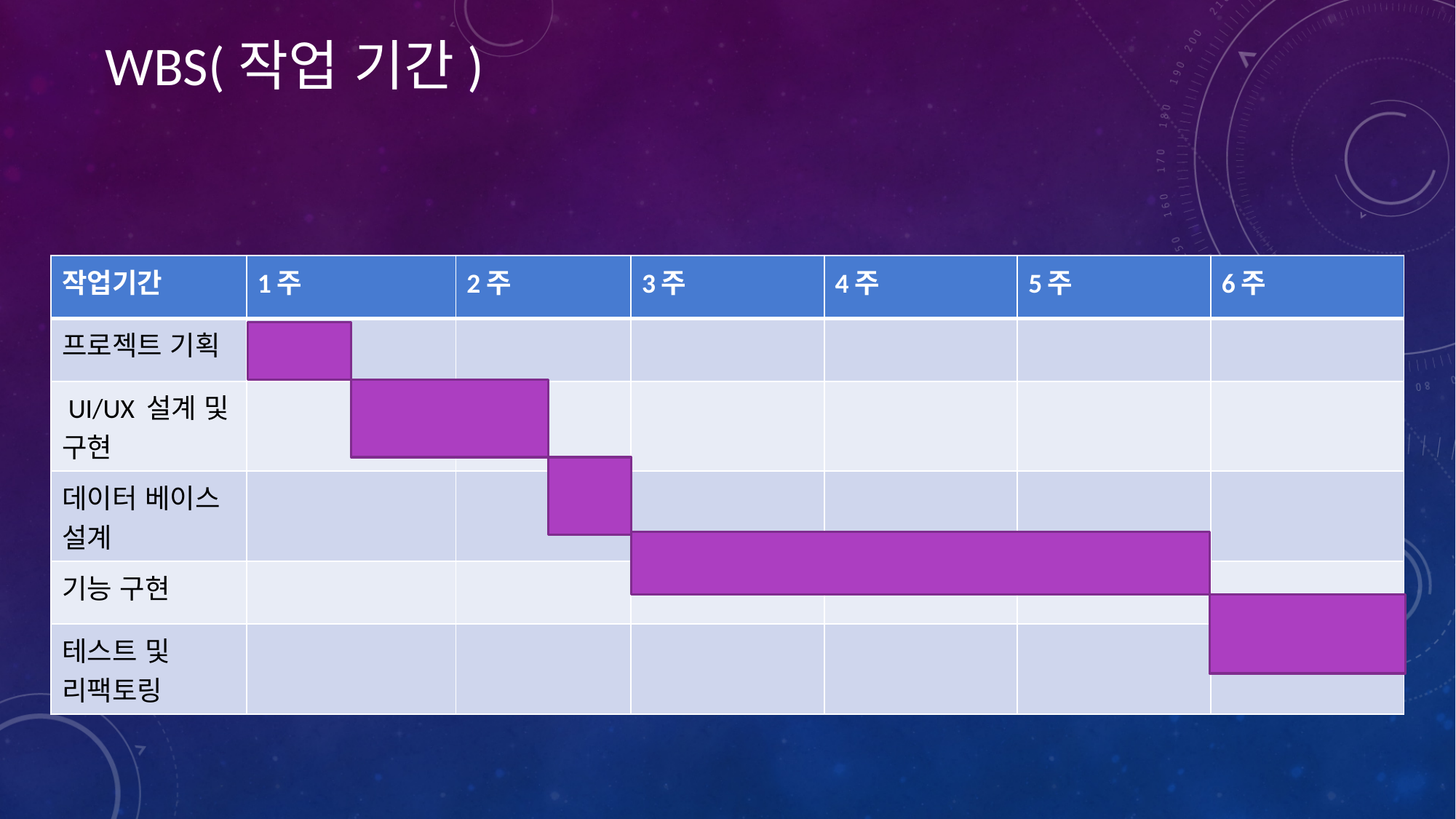

# WBS(작업 기간)
| 작업기간 | 1주 | 2주 | 3주 | 4주 | 5주 | 6주 |
| --- | --- | --- | --- | --- | --- | --- |
| 프로젝트 기획 |  |  |  |  |  |  |
| UI/UX 설계 및 구현 |  |  |  |  |  |  |
| 데이터 베이스 설계 |  |  |  |  |  |  |
| 기능 구현 |  |  |  |  |  |  |
| 테스트 및 리팩토링 |  |  |  |  |  |  |